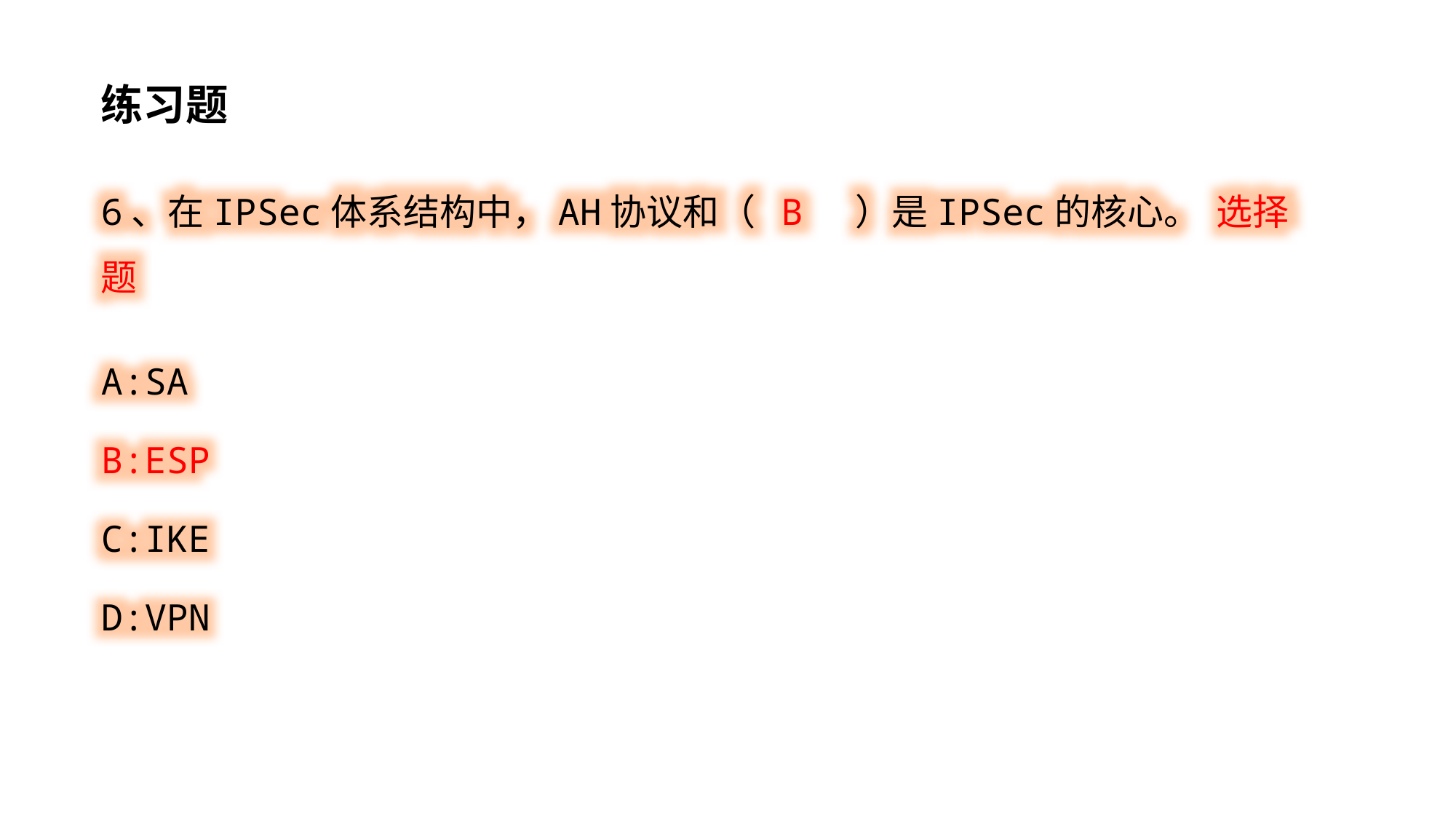

练习题
6、在IPSec体系结构中，AH协议和（  B  ）是IPSec的核心。  选择题

A:SA

B:ESP

C:IKE

D:VPN